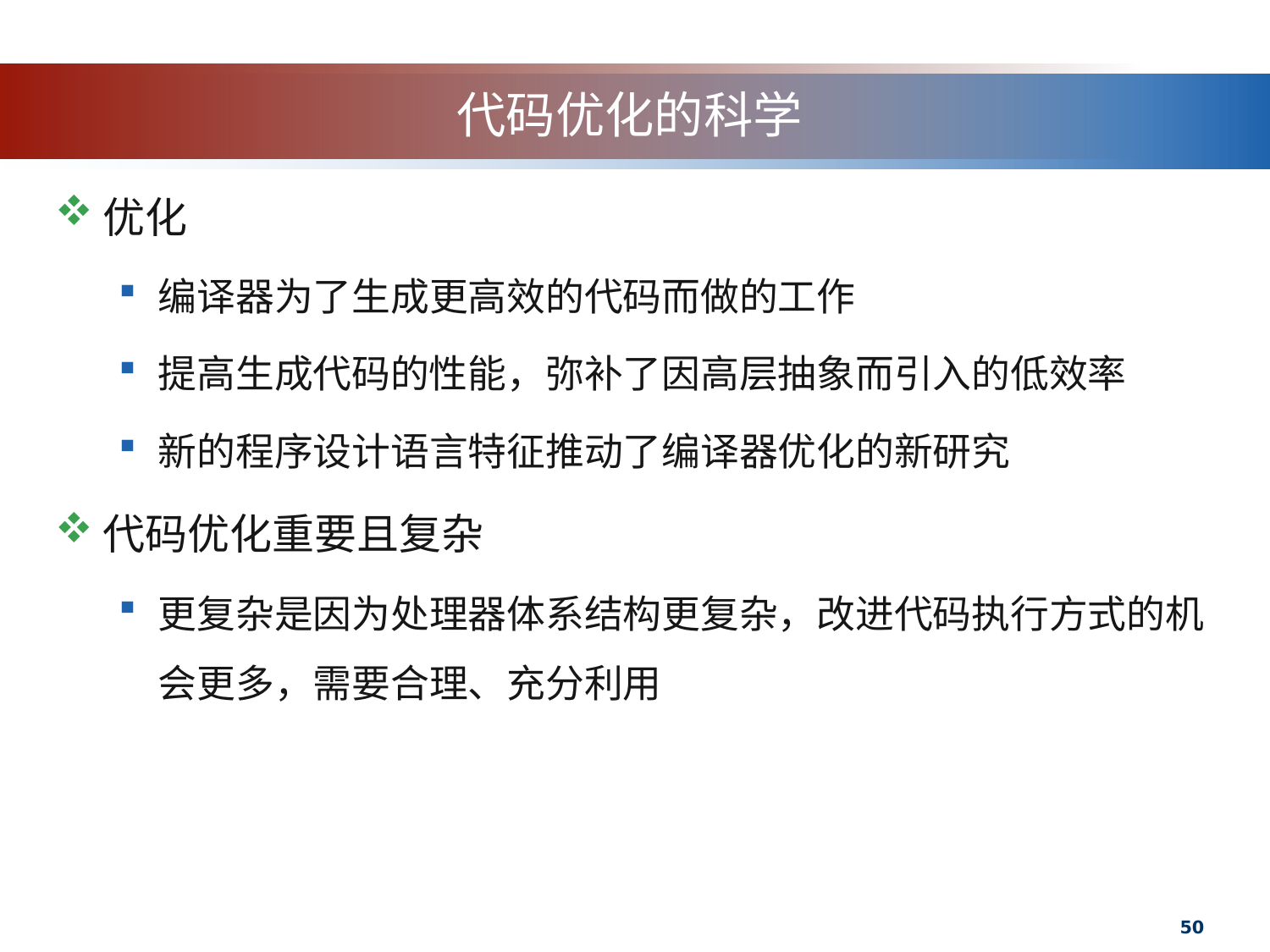

# 代码优化的科学
优化
编译器为了生成更高效的代码而做的工作
提高生成代码的性能，弥补了因高层抽象而引入的低效率
新的程序设计语言特征推动了编译器优化的新研究
代码优化重要且复杂
更复杂是因为处理器体系结构更复杂，改进代码执行方式的机会更多，需要合理、充分利用
50